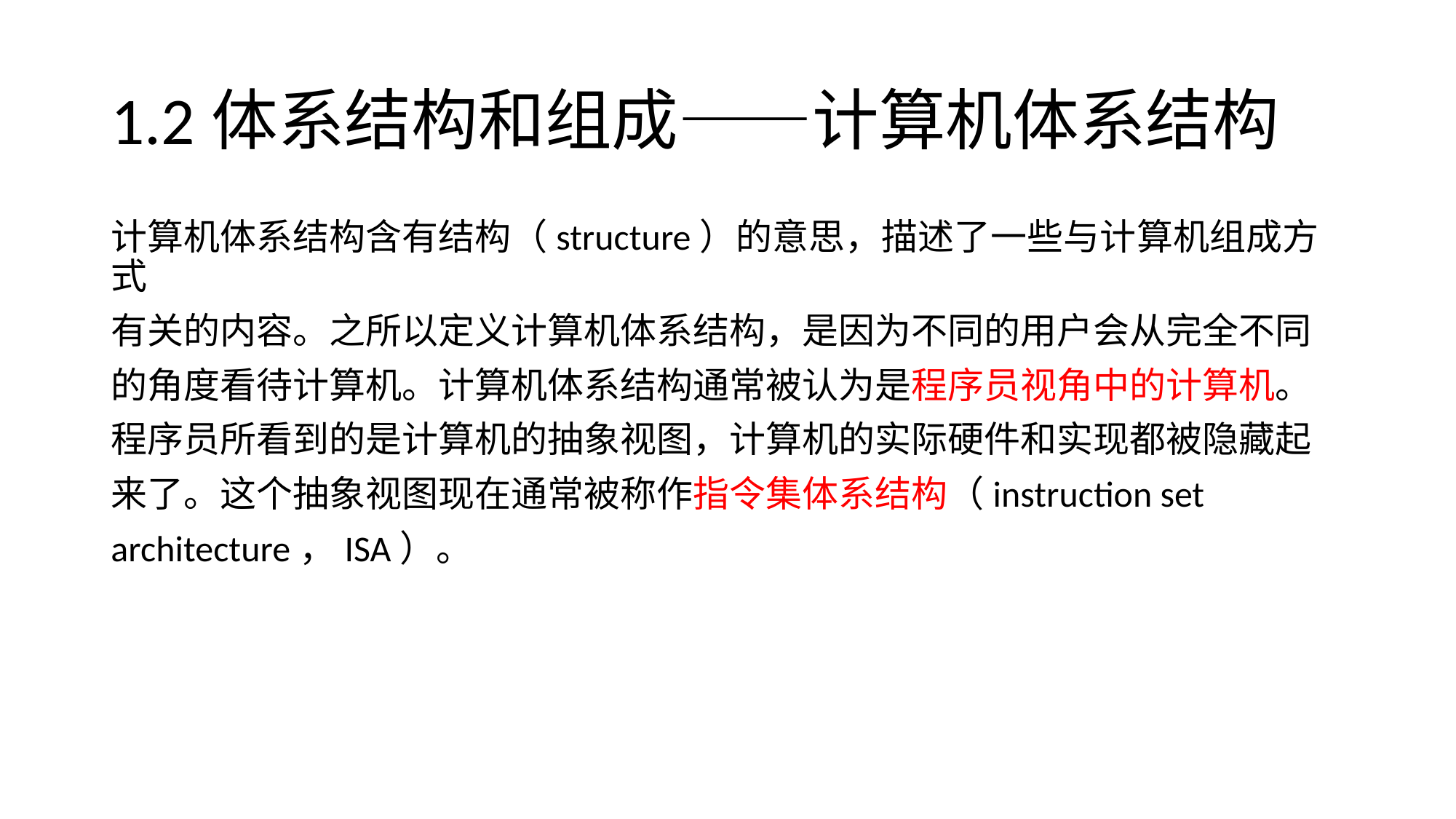

# 1.2体系结构和组成——计算机体系结构
计算机体系结构含有结构（structure）的意思，描述了一些与计算机组成方式
有关的内容。之所以定义计算机体系结构，是因为不同的用户会从完全不同
的角度看待计算机。计算机体系结构通常被认为是程序员视角中的计算机。
程序员所看到的是计算机的抽象视图，计算机的实际硬件和实现都被隐藏起
来了。这个抽象视图现在通常被称作指令集体系结构（instruction set
architecture，ISA）。